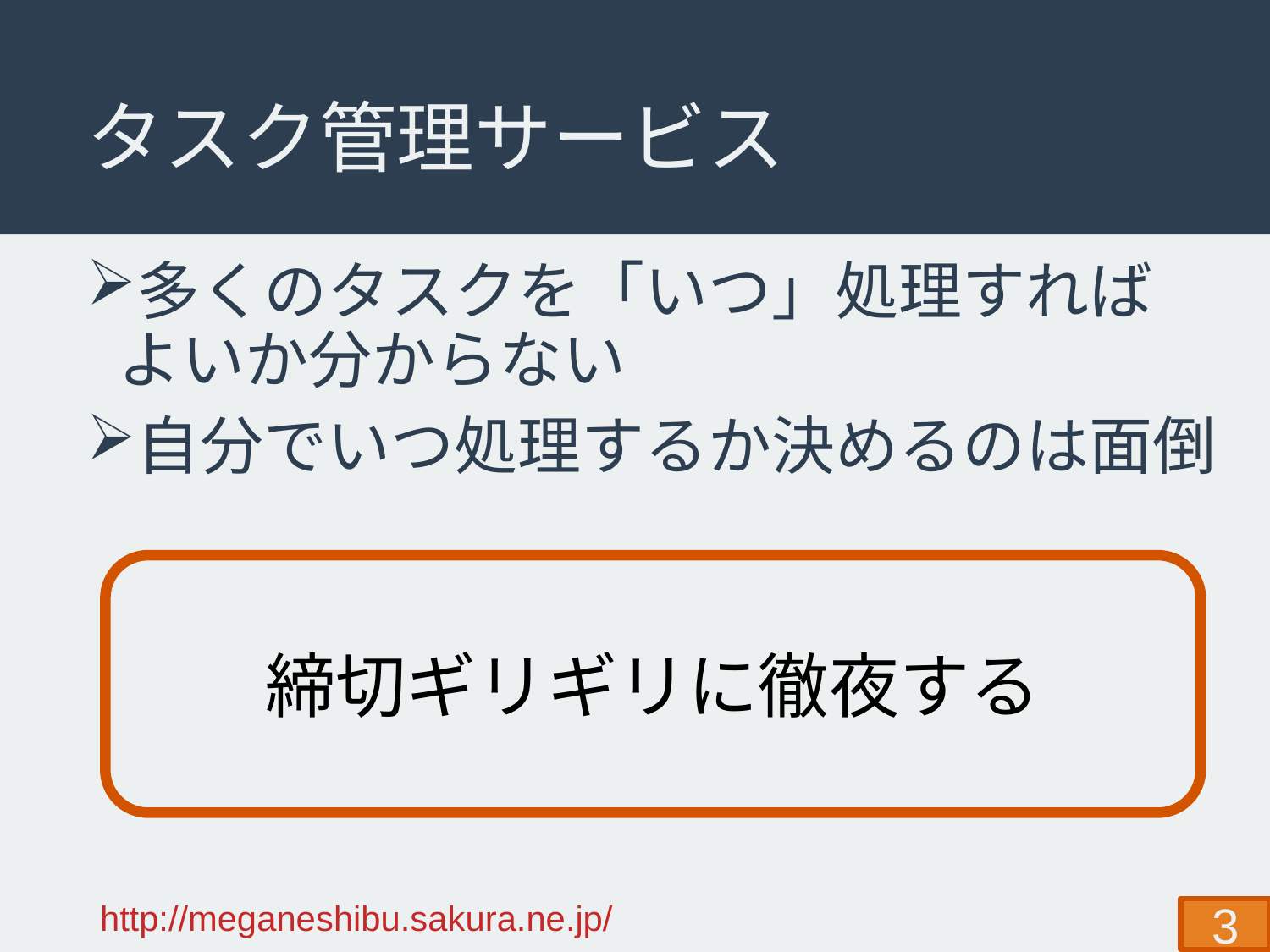

# タスク管理サービス
多くのタスクを「いつ」処理すれば
よいか分からない
自分でいつ処理するか決めるのは面倒
締切ギリギリに徹夜する
http://meganeshibu.sakura.ne.jp/
3